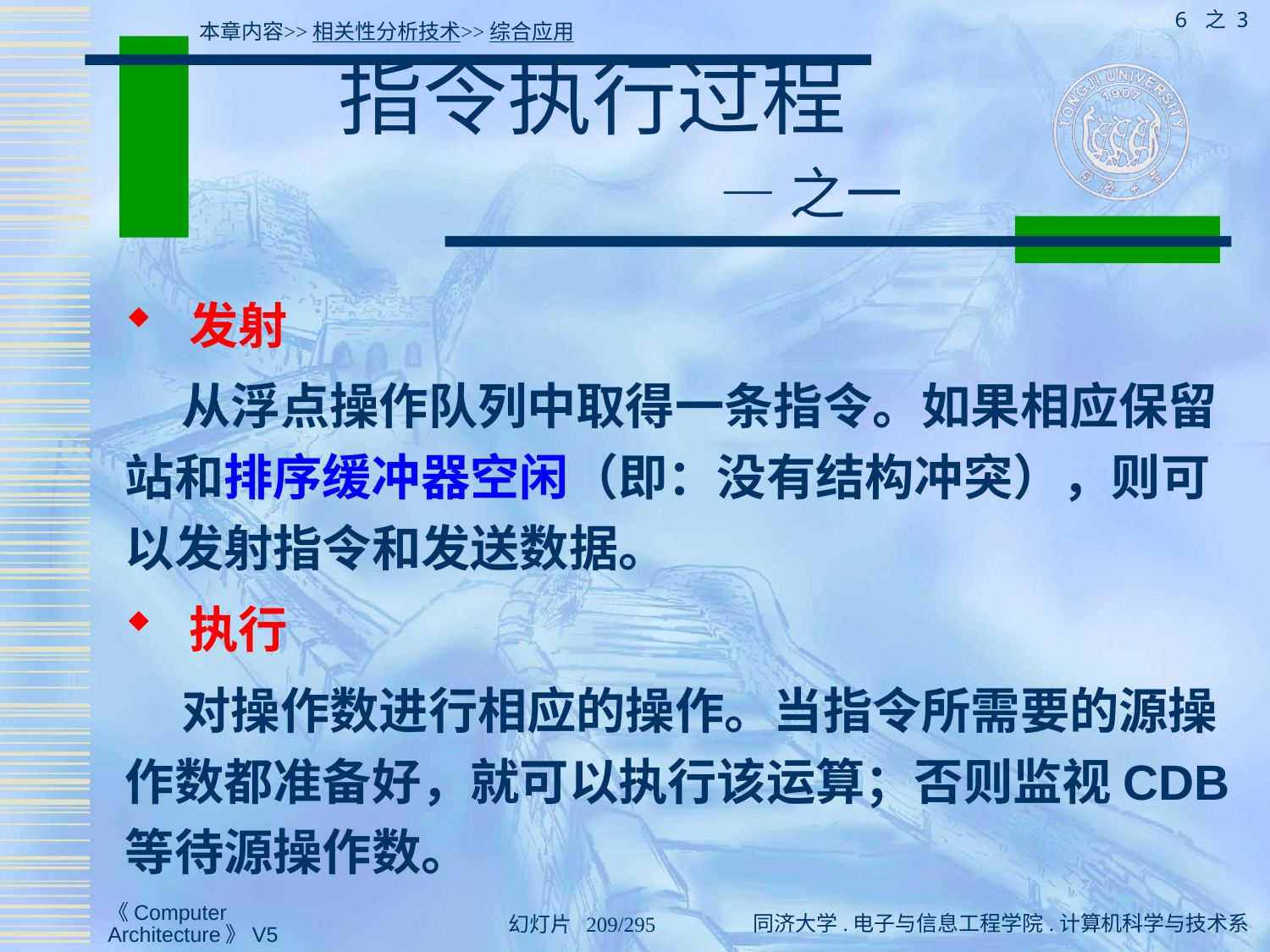

6 之 3
本章内容>>相关性分析技术>>综合应用
# 指令执行过程 — 之一
  发射
    从浮点操作队列中取得一条指令。如果相应保留站和排序缓冲器空闲（即：没有结构冲突），则可以发射指令和发送数据。
  执行
    对操作数进行相应的操作。当指令所需要的源操作数都准备好，就可以执行该运算；否则监视CDB等待源操作数。